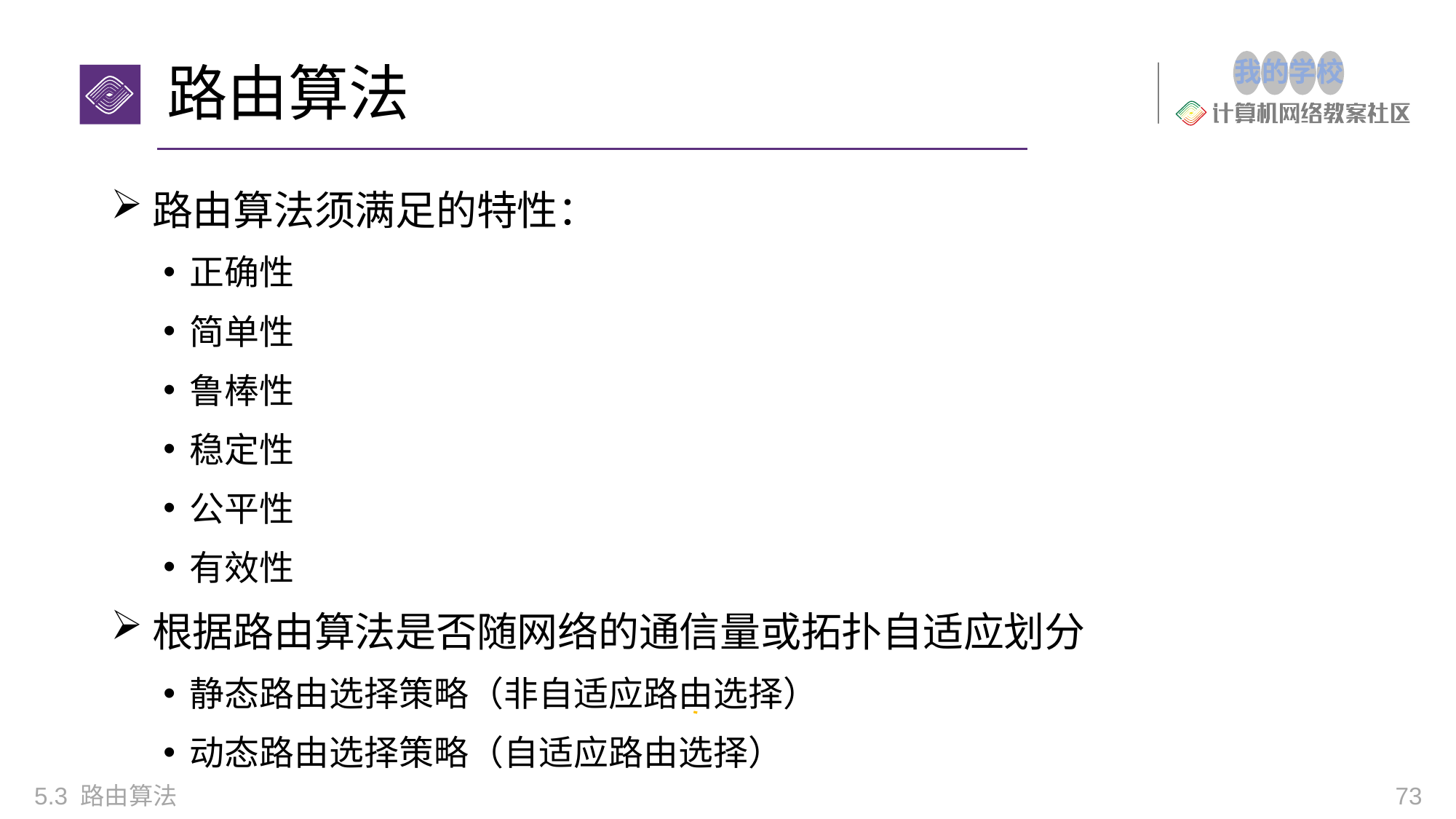

# 路由算法
路由算法须满足的特性：
正确性
简单性
鲁棒性
稳定性
公平性
有效性
根据路由算法是否随网络的通信量或拓扑自适应划分
静态路由选择策略（非自适应路由选择）
动态路由选择策略（自适应路由选择）

5.3 路由算法
73